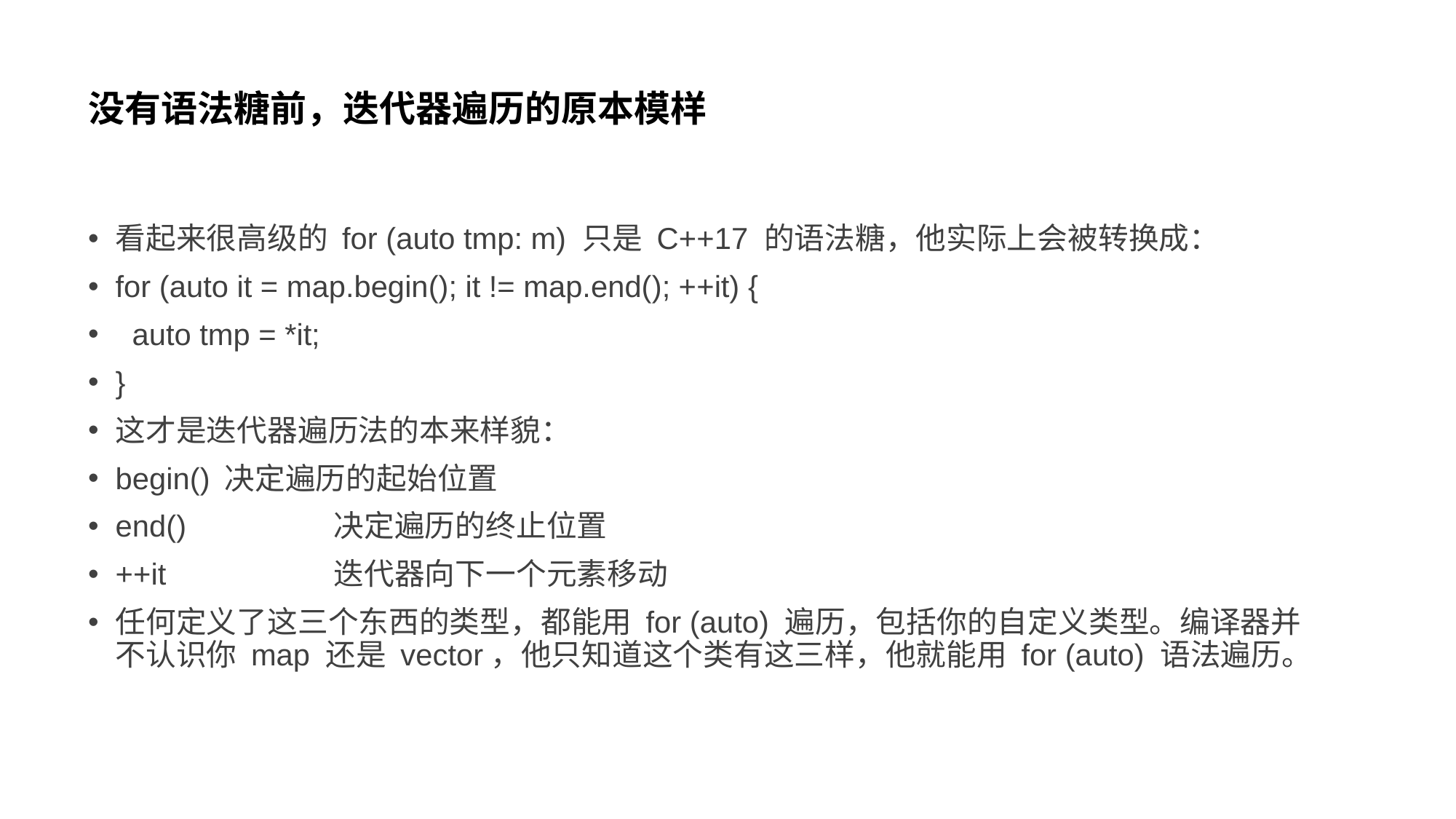

# 没有语法糖前，迭代器遍历的原本模样
看起来很高级的 for (auto tmp: m) 只是 C++17 的语法糖，他实际上会被转换成：
for (auto it = map.begin(); it != map.end(); ++it) {
  auto tmp = *it;
}
这才是迭代器遍历法的本来样貌：
begin()	决定遍历的起始位置
end()		决定遍历的终止位置
++it		迭代器向下一个元素移动
任何定义了这三个东西的类型，都能用 for (auto) 遍历，包括你的自定义类型。编译器并不认识你 map 还是 vector，他只知道这个类有这三样，他就能用 for (auto) 语法遍历。